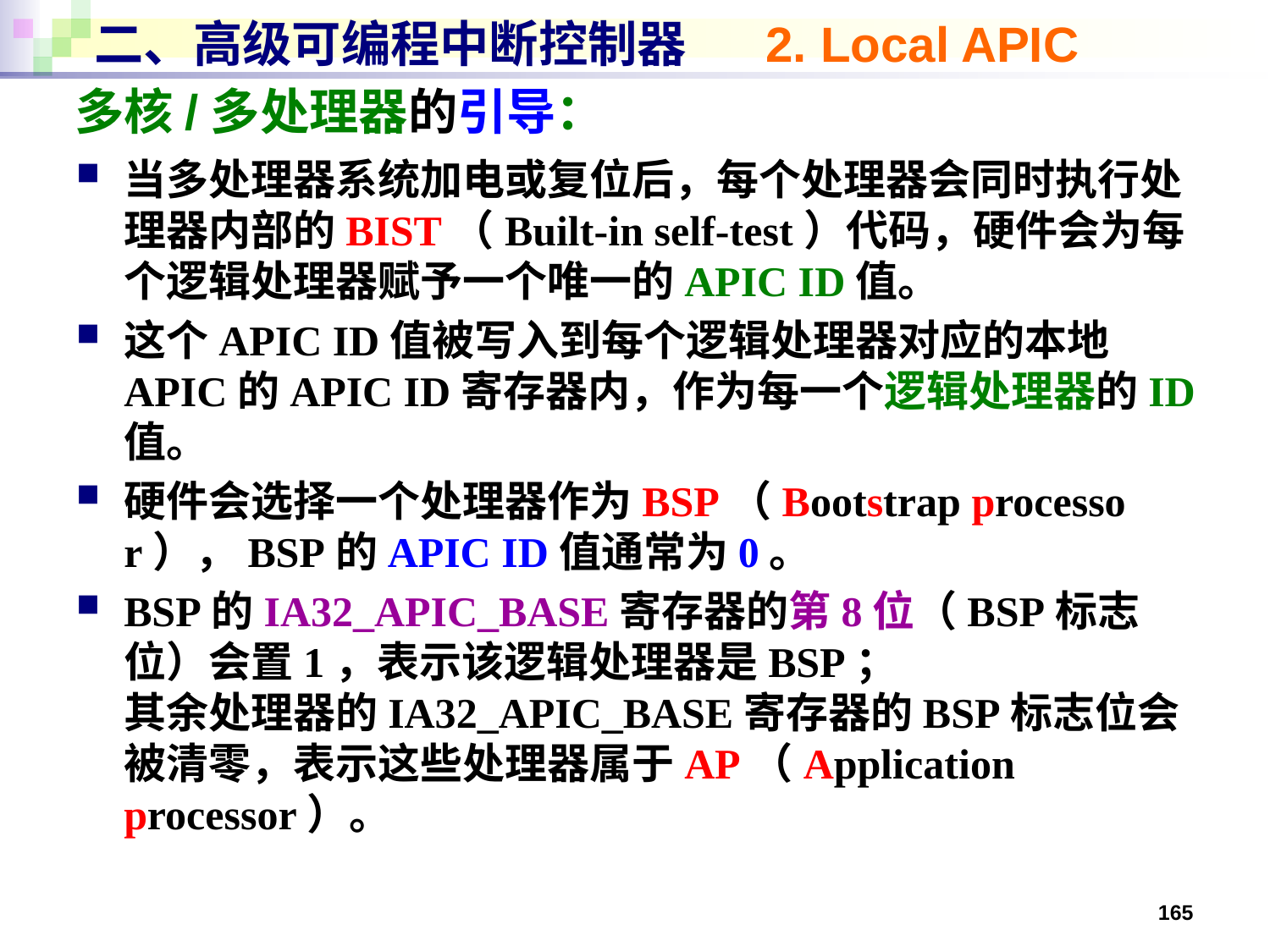

# 二、高级可编程中断控制器      2. Local APIC
多核/多处理器的引导：
当多处理器系统加电或复位后，每个处理器会同时执行处理器内部的BIST（Built-in self-test）代码，硬件会为每个逻辑处理器赋予一个唯一的APIC ID值。
这个APIC ID值被写入到每个逻辑处理器对应的本地APIC的APIC ID寄存器内，作为每一个逻辑处理器的ID值。
硬件会选择一个处理器作为BSP（Bootstrap processor），BSP的APIC ID值通常为0。
BSP的IA32_APIC_BASE寄存器的第8位（BSP标志位）会置1，表示该逻辑处理器是BSP；
其余处理器的IA32_APIC_BASE寄存器的BSP标志位会被清零，表示这些处理器属于AP（Application processor）。
165